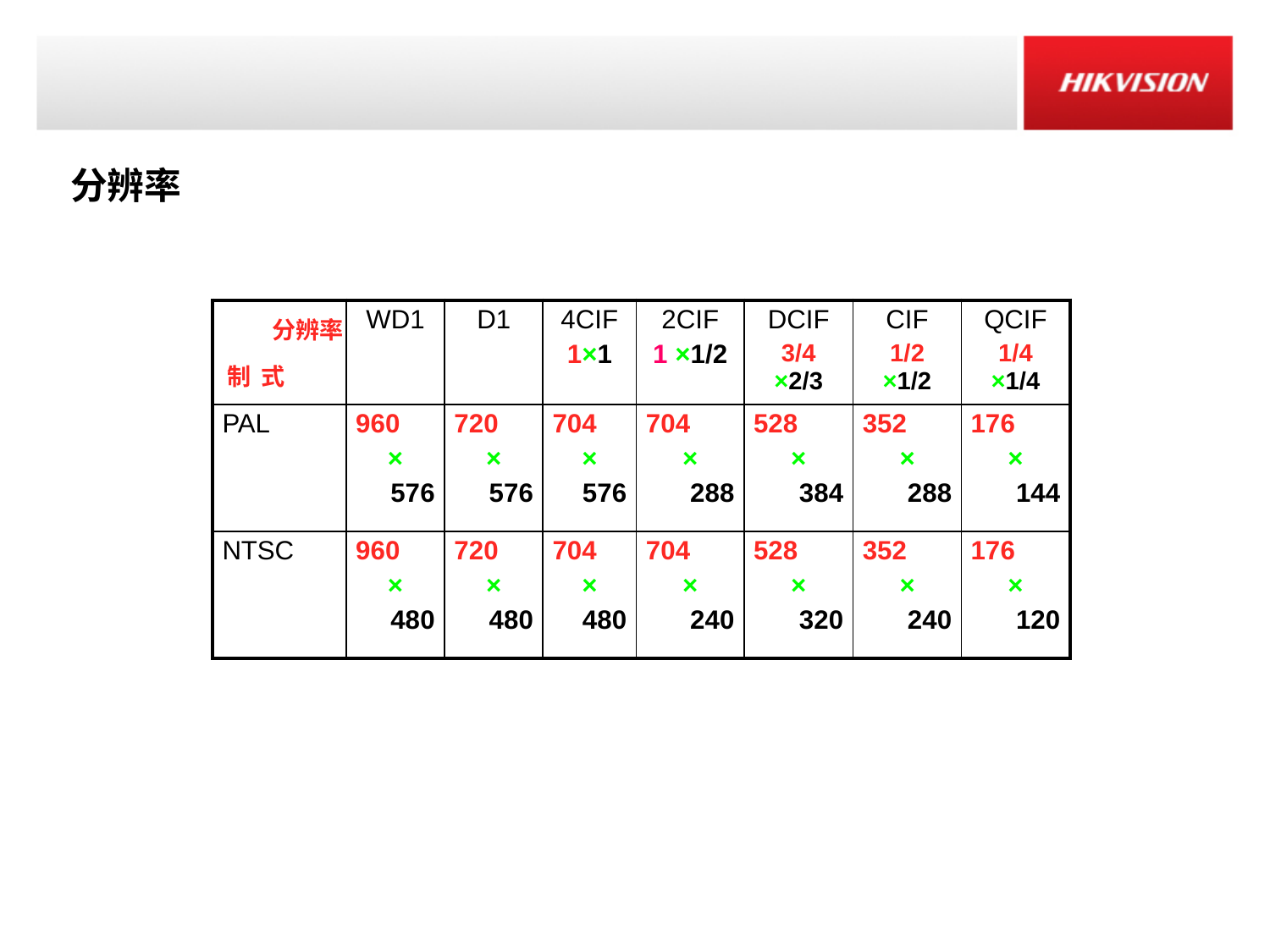

分辨率
|  | WD1 | D1 | 4CIF 1×1 | 2CIF 1 ×1/2 | DCIF 3/4 ×2/3 | CIF 1/2 ×1/2 | QCIF 1/4 ×1/4 |
| --- | --- | --- | --- | --- | --- | --- | --- |
| PAL | 960 × 576 | 720 × 576 | 704 × 576 | 704 × 288 | 528 × 384 | 352 × 288 | 176 × 144 |
| NTSC | 960 × 480 | 720 × 480 | 704 × 480 | 704 × 240 | 528 × 320 | 352 × 240 | 176 × 120 |
分辨率
制  式